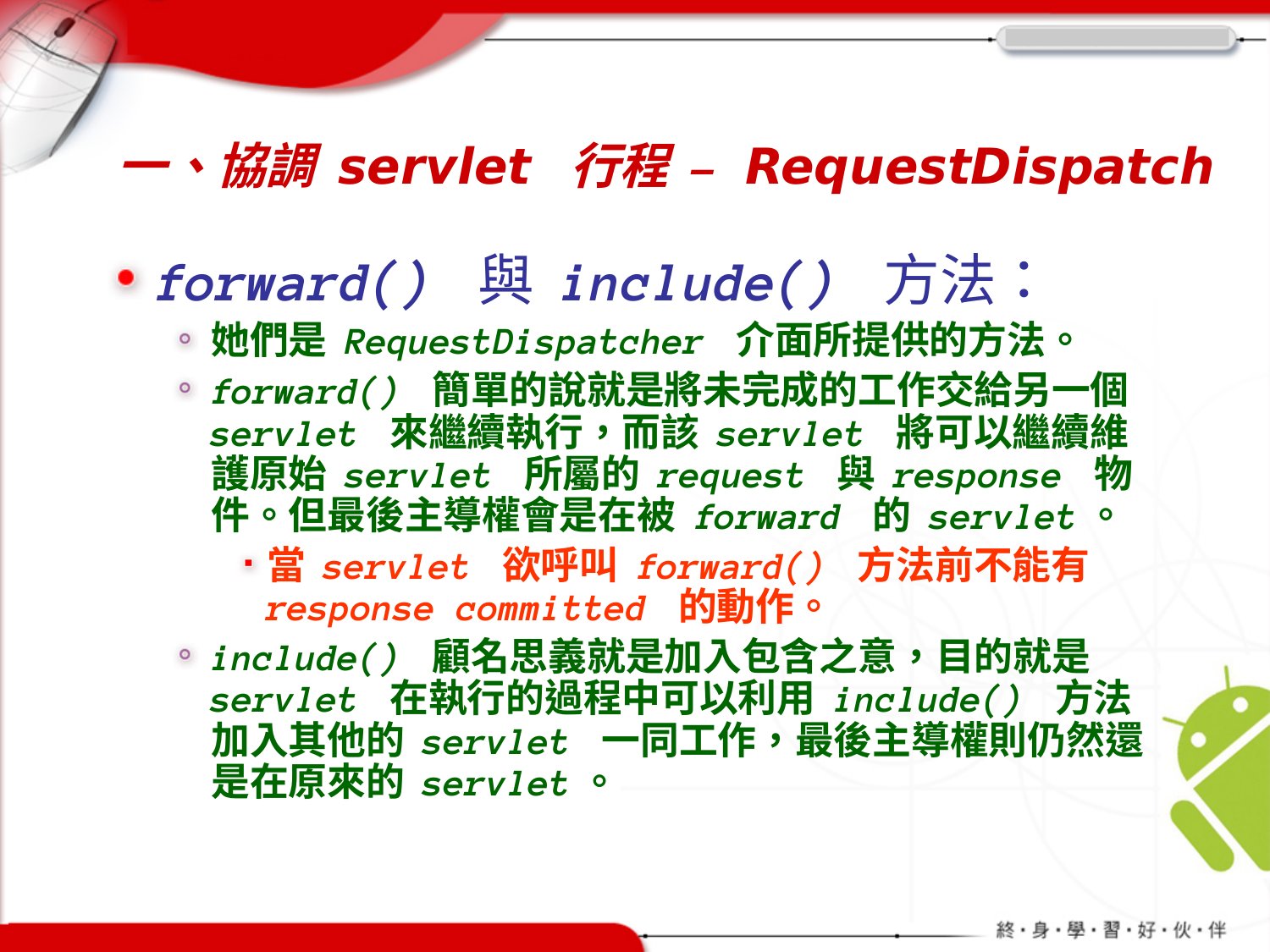

# 一、協調 servlet 行程 - RequestDispatch
forward() 與 include() 方法：
她們是 RequestDispatcher 介面所提供的方法。
forward() 簡單的說就是將未完成的工作交給另一個 servlet 來繼續執行，而該 servlet 將可以繼續維護原始 servlet 所屬的 request 與 response 物件。但最後主導權會是在被 forward 的 servlet。
當 servlet 欲呼叫 forward() 方法前不能有 response committed 的動作。
include() 顧名思義就是加入包含之意，目的就是 servlet 在執行的過程中可以利用 include() 方法加入其他的 servlet 一同工作，最後主導權則仍然還是在原來的 servlet。